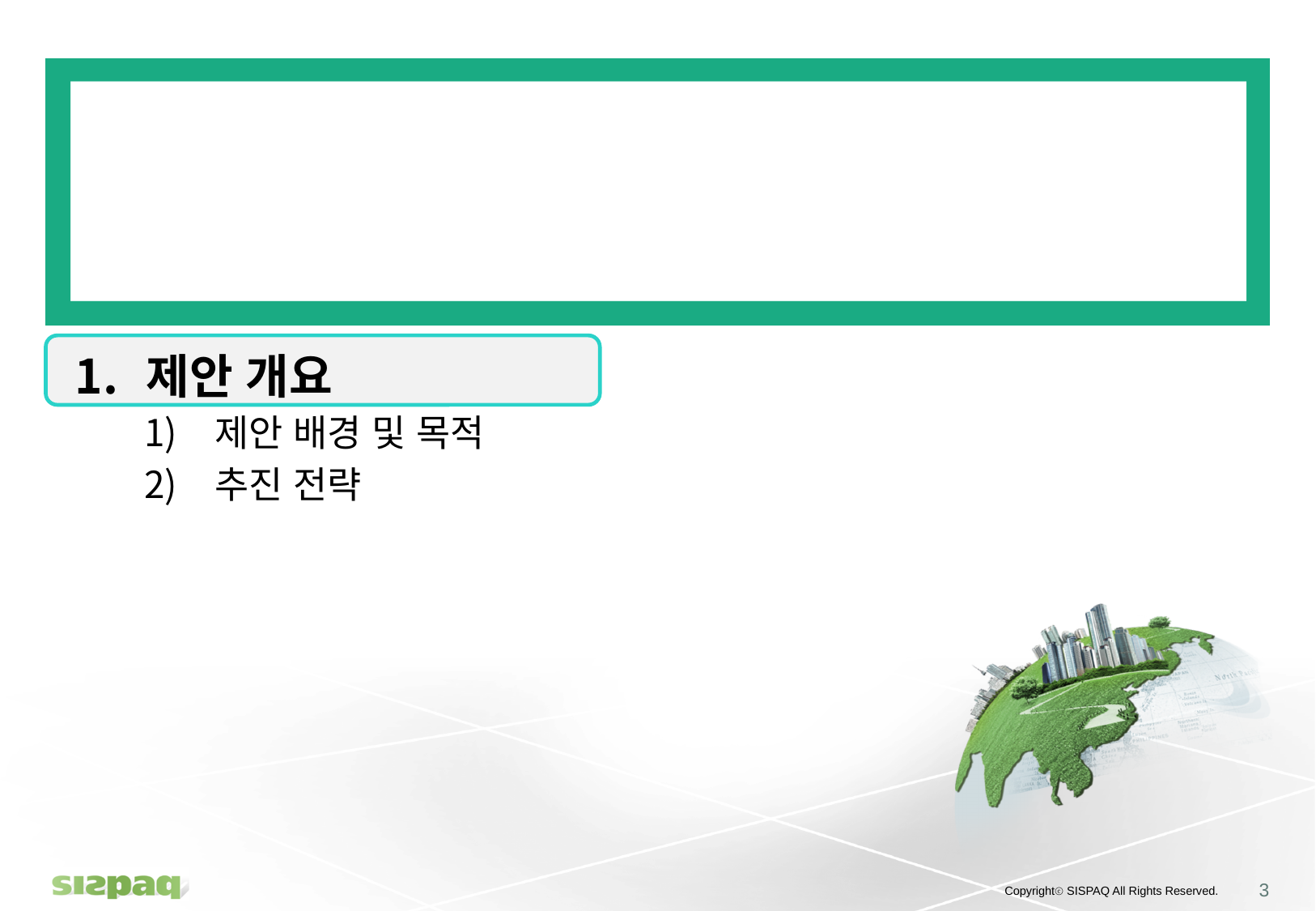

제안 개요
제안 배경 및 목적
추진 전략